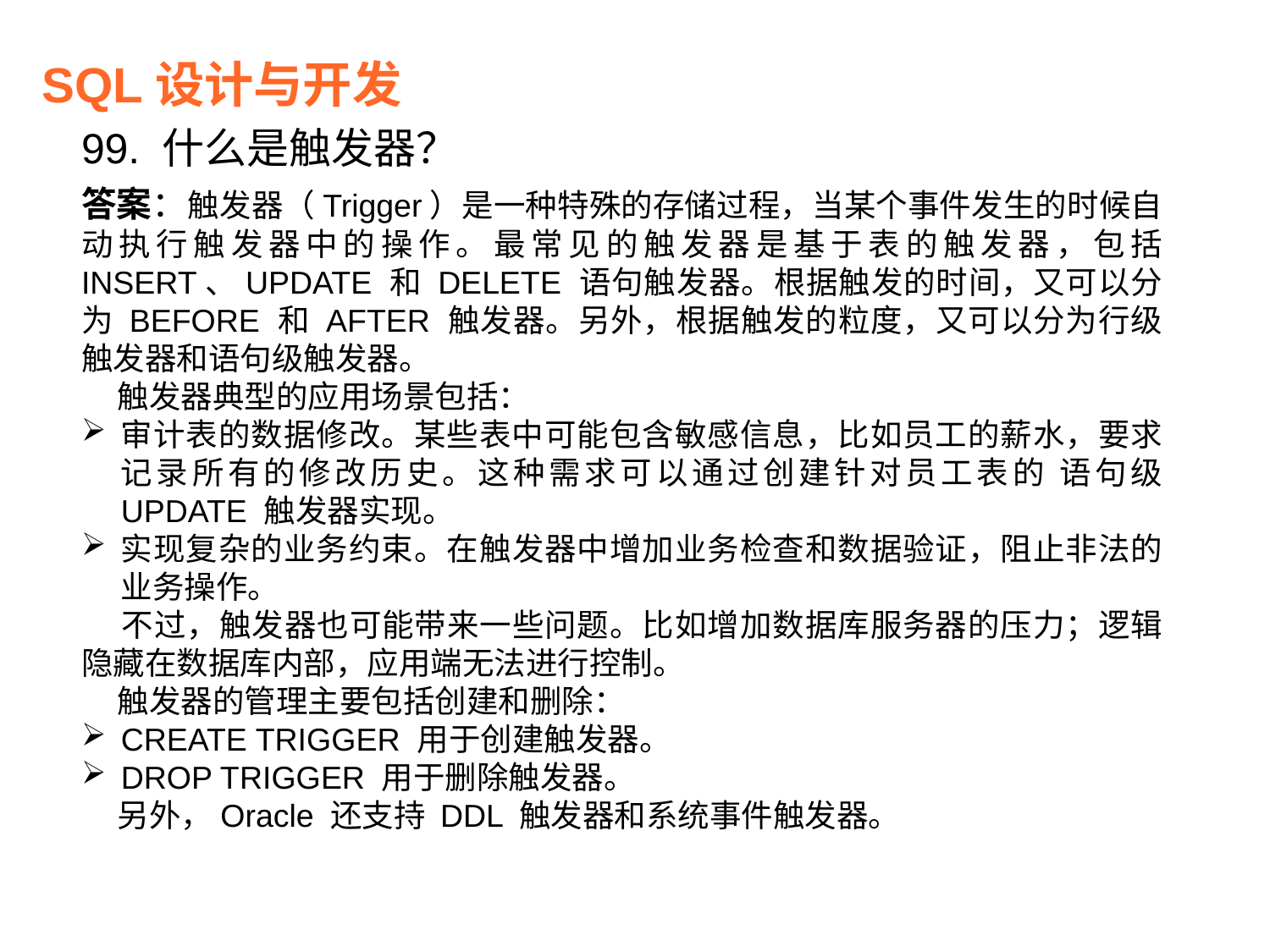

SQL设计与开发
99. 什么是触发器？
答案：触发器（Trigger）是一种特殊的存储过程，当某个事件发生的时候自动执行触发器中的操作。最常见的触发器是基于表的触发器，包括 INSERT、UPDATE 和 DELETE 语句触发器。根据触发的时间，又可以分为 BEFORE 和 AFTER 触发器。另外，根据触发的粒度，又可以分为行级触发器和语句级触发器。
    触发器典型的应用场景包括：
审计表的数据修改。某些表中可能包含敏感信息，比如员工的薪水，要求记录所有的修改历史。这种需求可以通过创建针对员工表的 语句级 UPDATE 触发器实现。
实现复杂的业务约束。在触发器中增加业务检查和数据验证，阻止非法的业务操作。
    不过，触发器也可能带来一些问题。比如增加数据库服务器的压力；逻辑隐藏在数据库内部，应用端无法进行控制。
    触发器的管理主要包括创建和删除：
CREATE TRIGGER 用于创建触发器。
DROP TRIGGER 用于删除触发器。
    另外，Oracle 还支持 DDL 触发器和系统事件触发器。